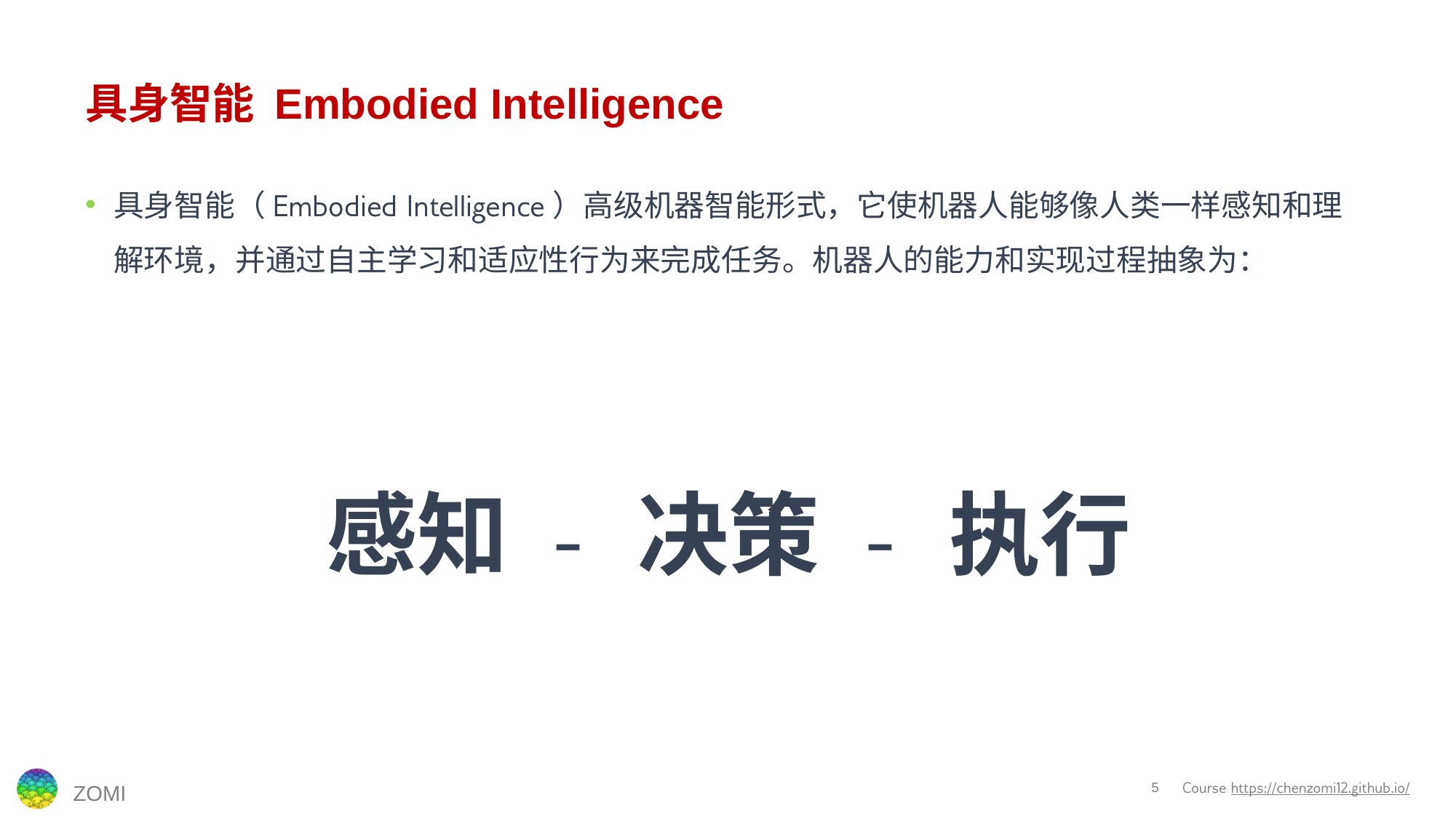

# 具身智能 Embodied Intelligence
具身智能（Embodied Intelligence）高级机器智能形式，它使机器人能够像人类一样感知和理解环境，并通过自主学习和适应性行为来完成任务。机器人的能力和实现过程抽象为：

感知 - 决策 - 执行